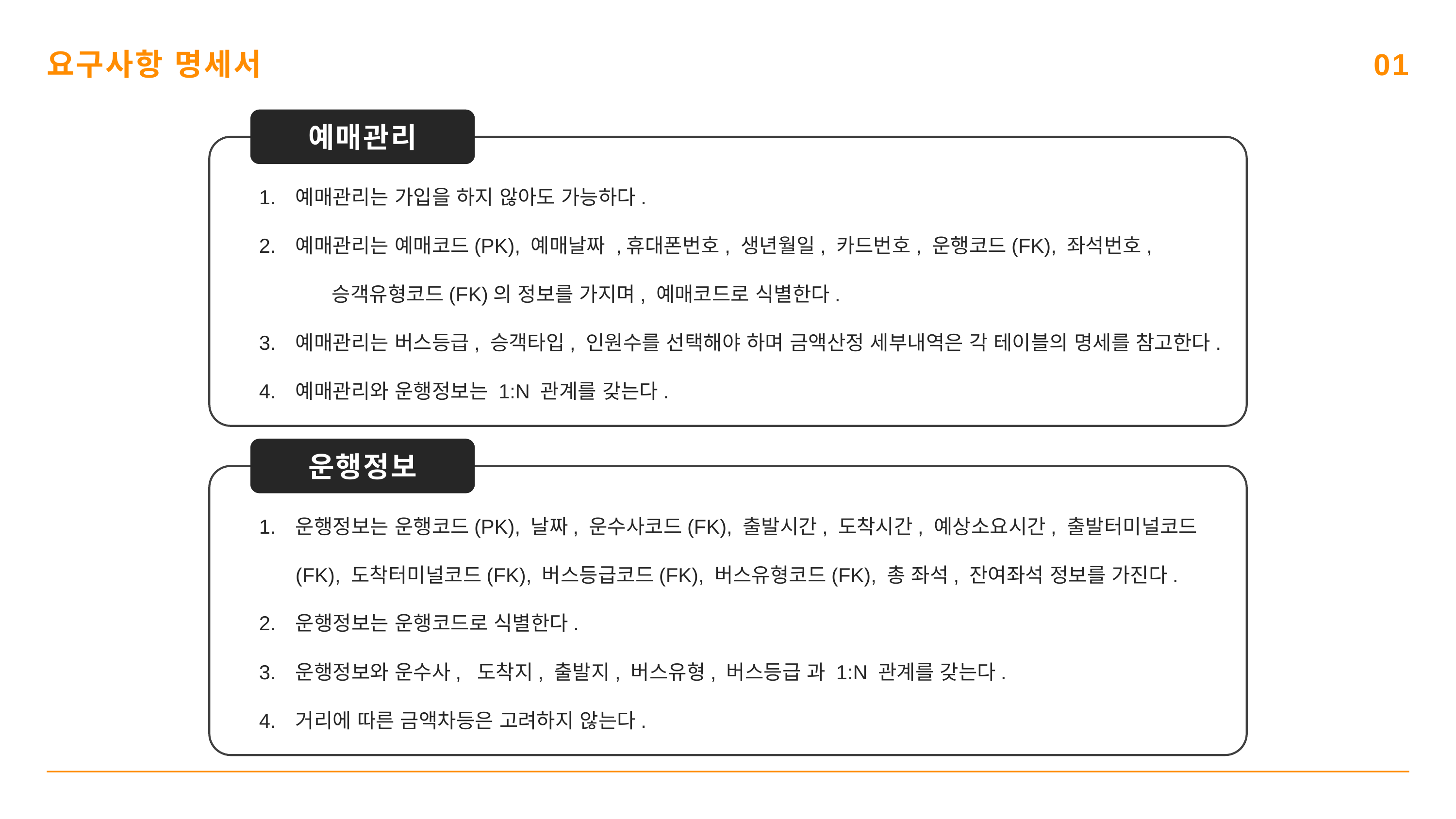

요구사항 명세서
01
예매관리
예매관리는 가입을 하지 않아도 가능하다.
예매관리는 예매코드(PK), 예매날짜 ,휴대폰번호, 생년월일, 카드번호, 운행코드(FK), 좌석번호,
	승객유형코드(FK)의 정보를 가지며, 예매코드로 식별한다.
예매관리는 버스등급, 승객타입, 인원수를 선택해야 하며 금액산정 세부내역은 각 테이블의 명세를 참고한다.
예매관리와 운행정보는 1:N 관계를 갖는다.

운행정보
운행정보는 운행코드(PK), 날짜, 운수사코드(FK), 출발시간, 도착시간, 예상소요시간, 출발터미널코드(FK), 도착터미널코드(FK), 버스등급코드(FK), 버스유형코드(FK), 총 좌석, 잔여좌석 정보를 가진다.
운행정보는 운행코드로 식별한다.
운행정보와 운수사,  도착지, 출발지, 버스유형, 버스등급 과 1:N 관계를 갖는다.
거리에 따른 금액차등은 고려하지 않는다.